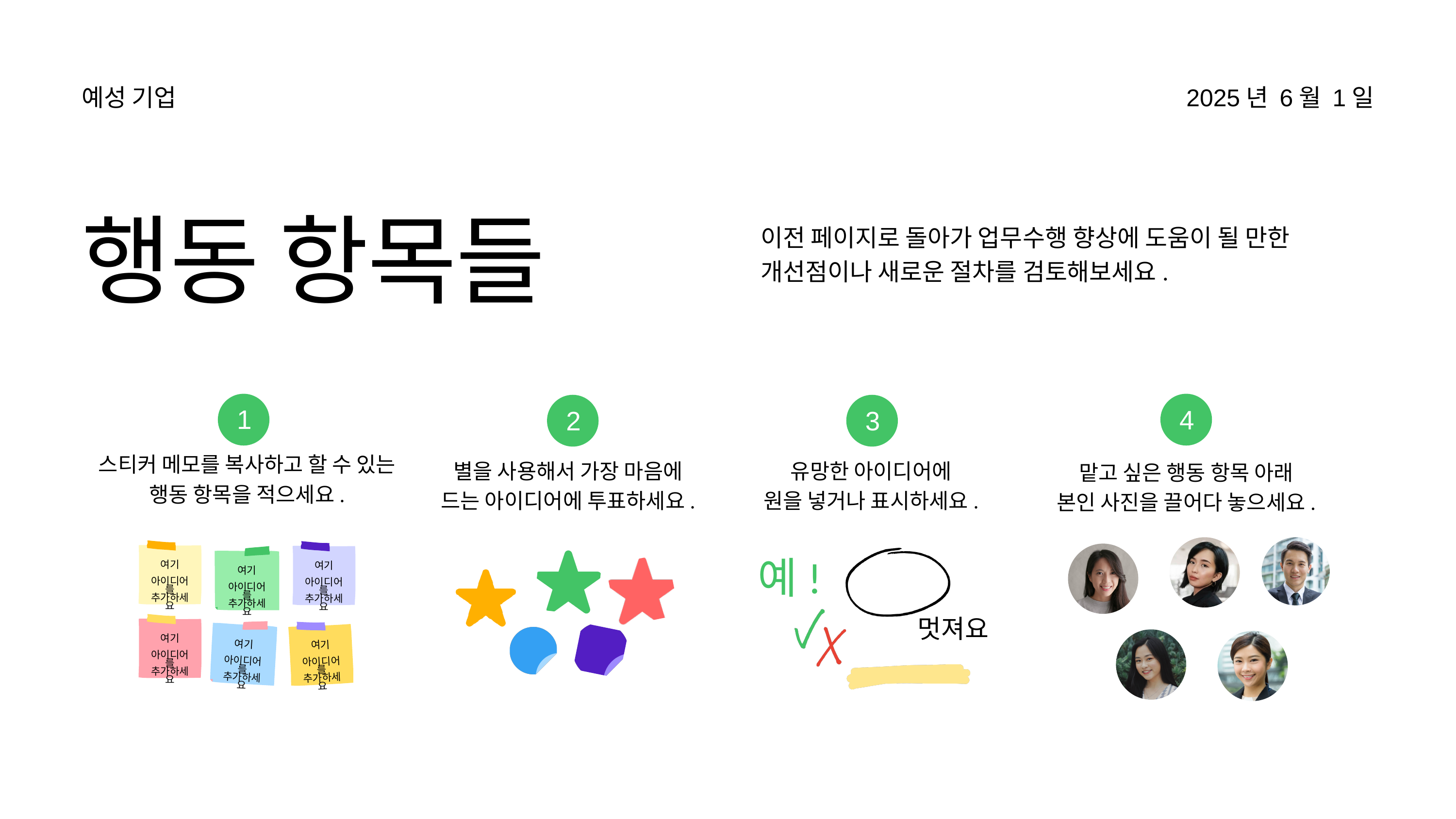

예성 기업
2025년 6월 1일
이전 페이지로 돌아가 업무수행 향상에 도움이 될 만한 개선점이나 새로운 절차를 검토해보세요.
행동 항목들

1

4

2

3
스티커 메모를 복사하고 할 수 있는
행동 항목을 적으세요.
별을 사용해서 가장 마음에
드는 아이디어에 투표하세요.
유망한 아이디어에
원을 넣거나 표시하세요.
맡고 싶은 행동 항목 아래
본인 사진을 끌어다 놓으세요.

여기
 아이디어를 추가하세요

여기
 아이디어를 추가하세요

여기
 아이디어를 추가하세요

예!

여기
 아이디어를 추가하세요

여기
 아이디어를 추가하세요

여기
 아이디어를 추가하세요

멋져요